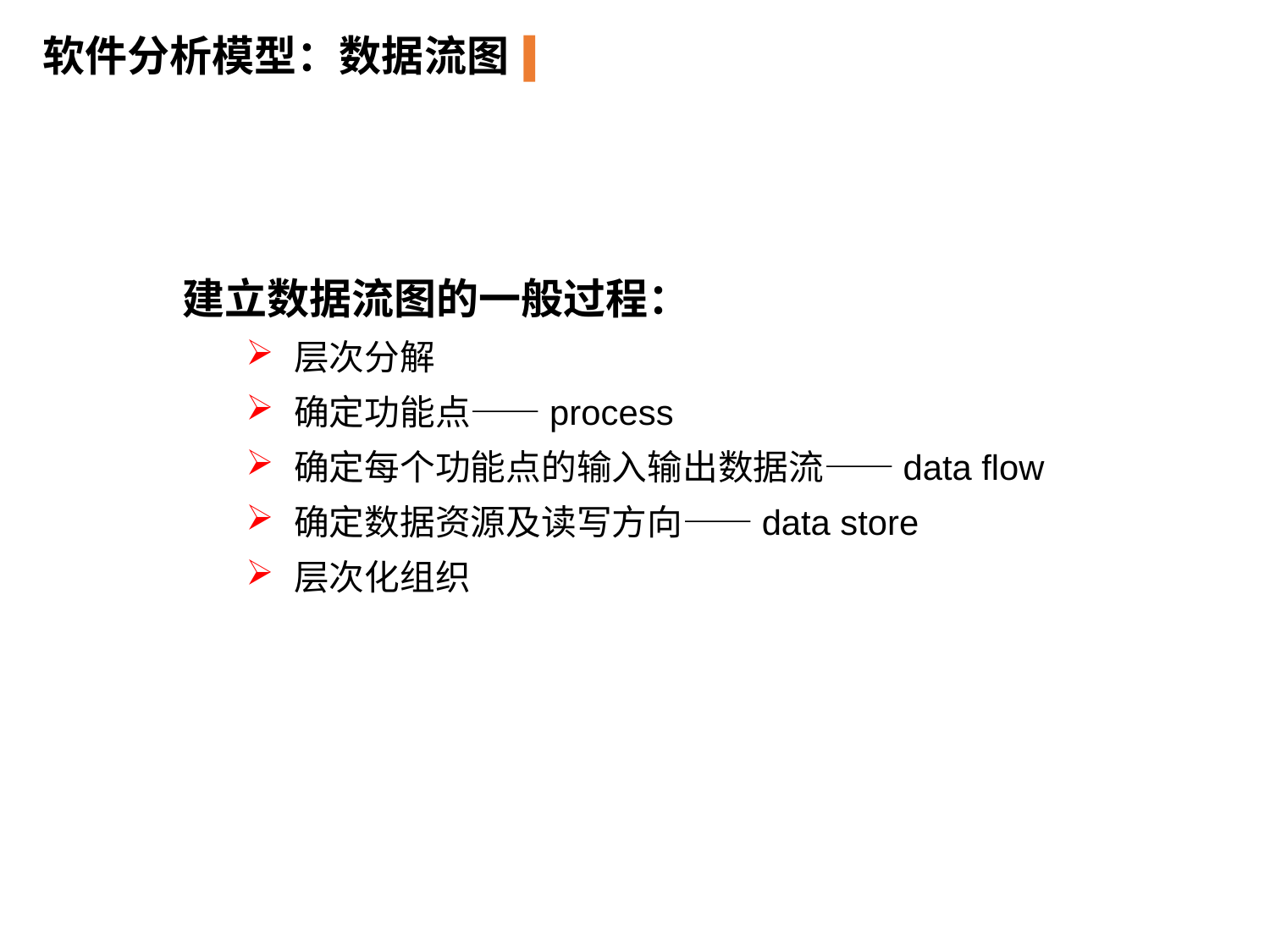

软件分析模型：数据流图

建立数据流图的一般过程：
层次分解
确定功能点——process
确定每个功能点的输入输出数据流——data flow
确定数据资源及读写方向——data store
层次化组织